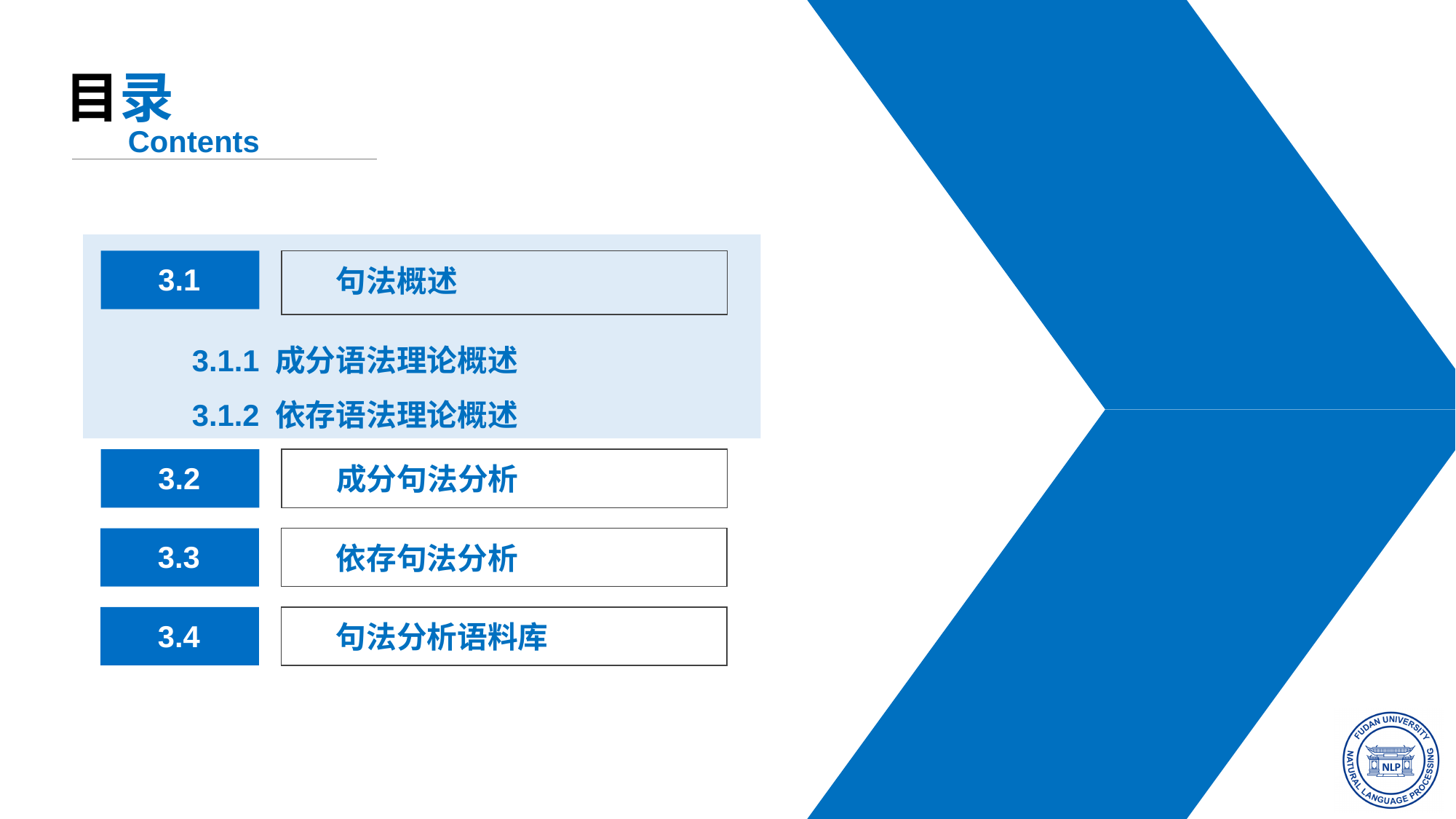

目录
Contents

句法概述

3.1
3.1.1 成分语法理论概述
3.1.2 依存语法理论概述

3.2

成分句法分析

3.3

依存句法分析

3.4

句法分析语料库
3